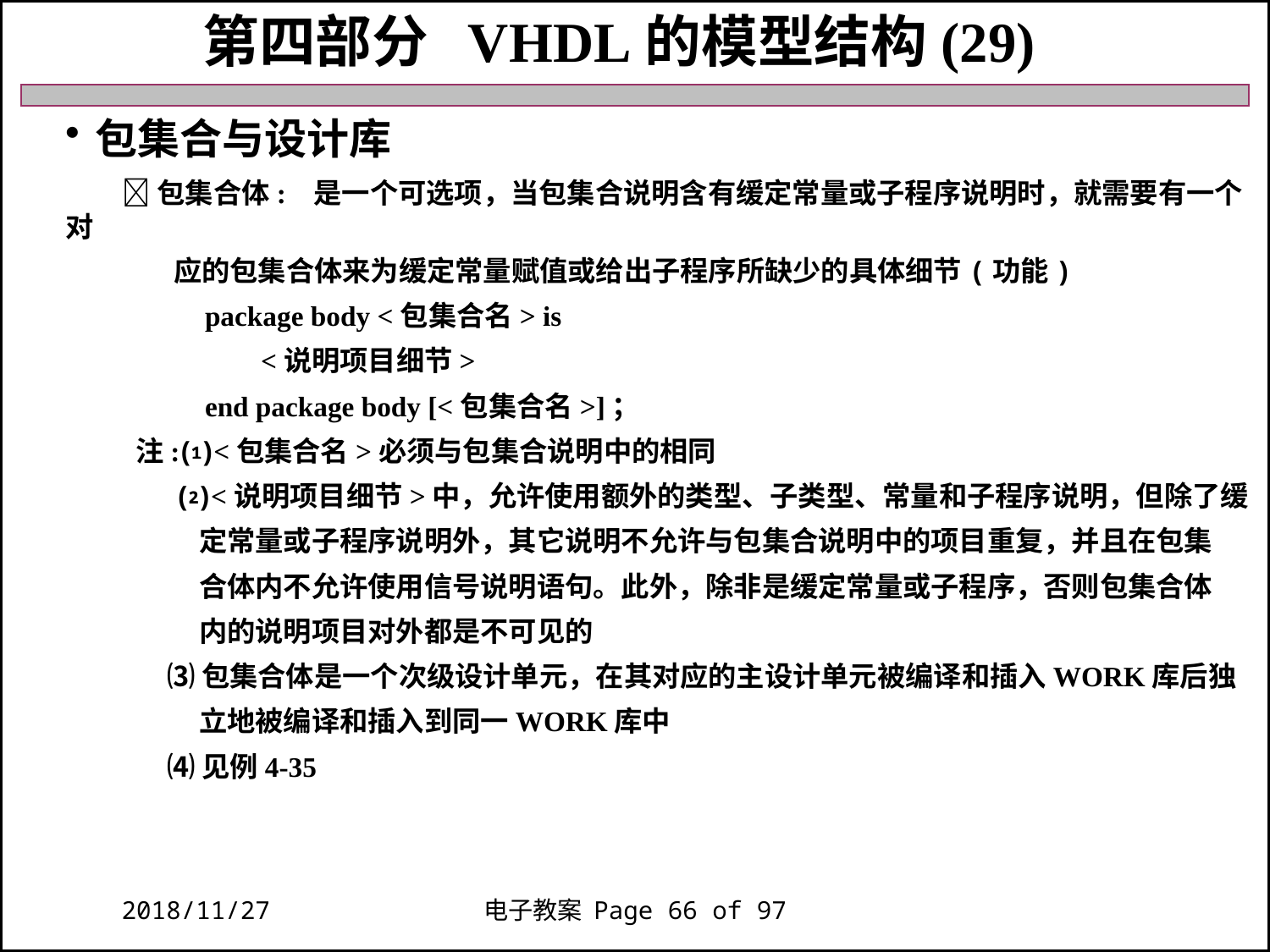

第四部分  VHDL的模型结构(29)

包集合与设计库
         •包集合体:   是一个可选项，当包集合说明含有缓定常量或子程序说明时，就需要有一个对
                应的包集合体来为缓定常量赋值或给出子程序所缺少的具体细节(功能)
                    package body <包集合名> is
                            <说明项目细节>
                    end package body [<包集合名>]；
          注:⑴<包集合名>必须与包集合说明中的相同
                ⑵<说明项目细节>中，允许使用额外的类型、子类型、常量和子程序说明，但除了缓
                    定常量或子程序说明外，其它说明不允许与包集合说明中的项目重复，并且在包集
                    合体内不允许使用信号说明语句。此外，除非是缓定常量或子程序，否则包集合体
                    内的说明项目对外都是不可见的
                ⑶包集合体是一个次级设计单元，在其对应的主设计单元被编译和插入WORK库后独
                    立地被编译和插入到同一WORK库中
                ⑷见例4-35

2018/11/27
电子教案 Page 66 of 97